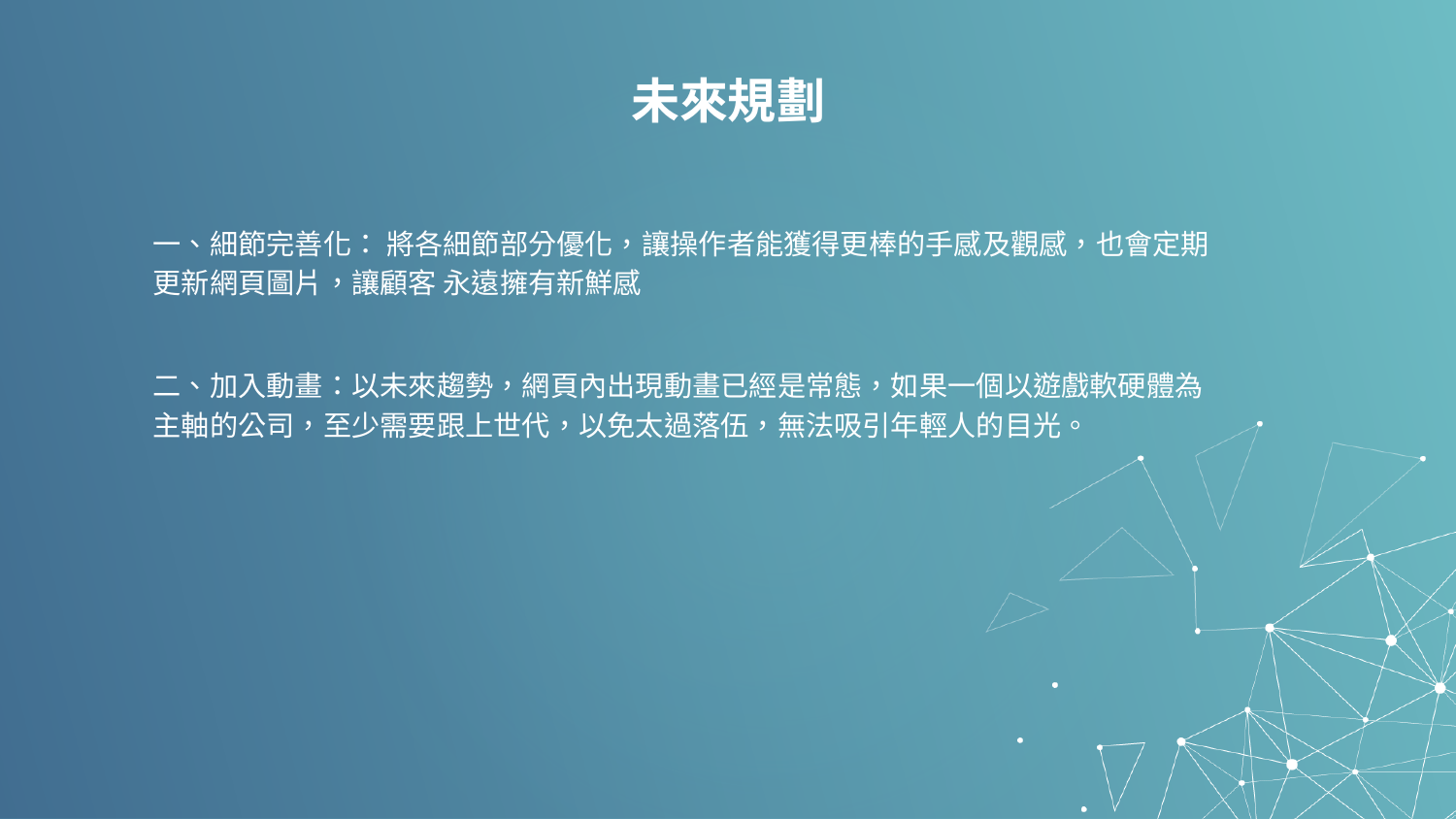

# 未來規劃
一、細節完善化： 將各細節部分優化，讓操作者能獲得更棒的手感及觀感，也會定期更新網頁圖片，讓顧客 永遠擁有新鮮感
二、加入動畫：以未來趨勢，網頁內出現動畫已經是常態，如果一個以遊戲軟硬體為主軸的公司，至少需要跟上世代，以免太過落伍，無法吸引年輕人的目光。